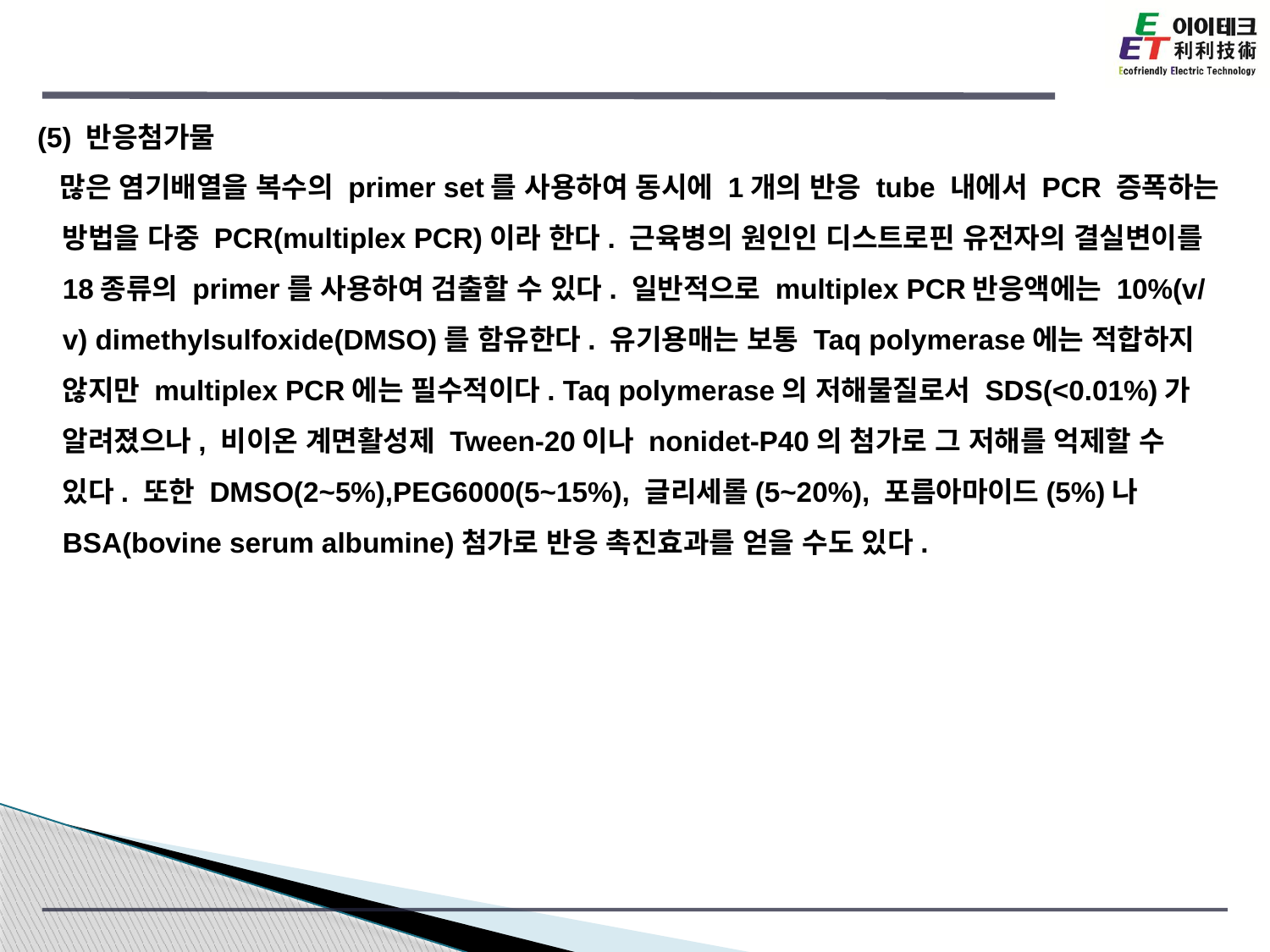

(5) 반응첨가물
  많은 염기배열을 복수의 primer set를 사용하여 동시에 1개의 반응 tube 내에서 PCR 증폭하는 방법을 다중 PCR(multiplex PCR)이라 한다. 근육병의 원인인 디스트로핀 유전자의 결실변이를 18종류의 primer를 사용하여 검출할 수 있다. 일반적으로 multiplex PCR반응액에는 10%(v/v) dimethylsulfoxide(DMSO)를 함유한다. 유기용매는 보통 Taq polymerase에는 적합하지 않지만 multiplex PCR에는 필수적이다. Taq polymerase의 저해물질로서 SDS(<0.01%)가 알려졌으나, 비이온 계면활성제 Tween-20이나 nonidet-P40의 첨가로 그 저해를 억제할 수 있다. 또한 DMSO(2~5%),PEG6000(5~15%), 글리세롤(5~20%), 포름아마이드(5%)나 BSA(bovine serum albumine)첨가로 반응 촉진효과를 얻을 수도 있다.